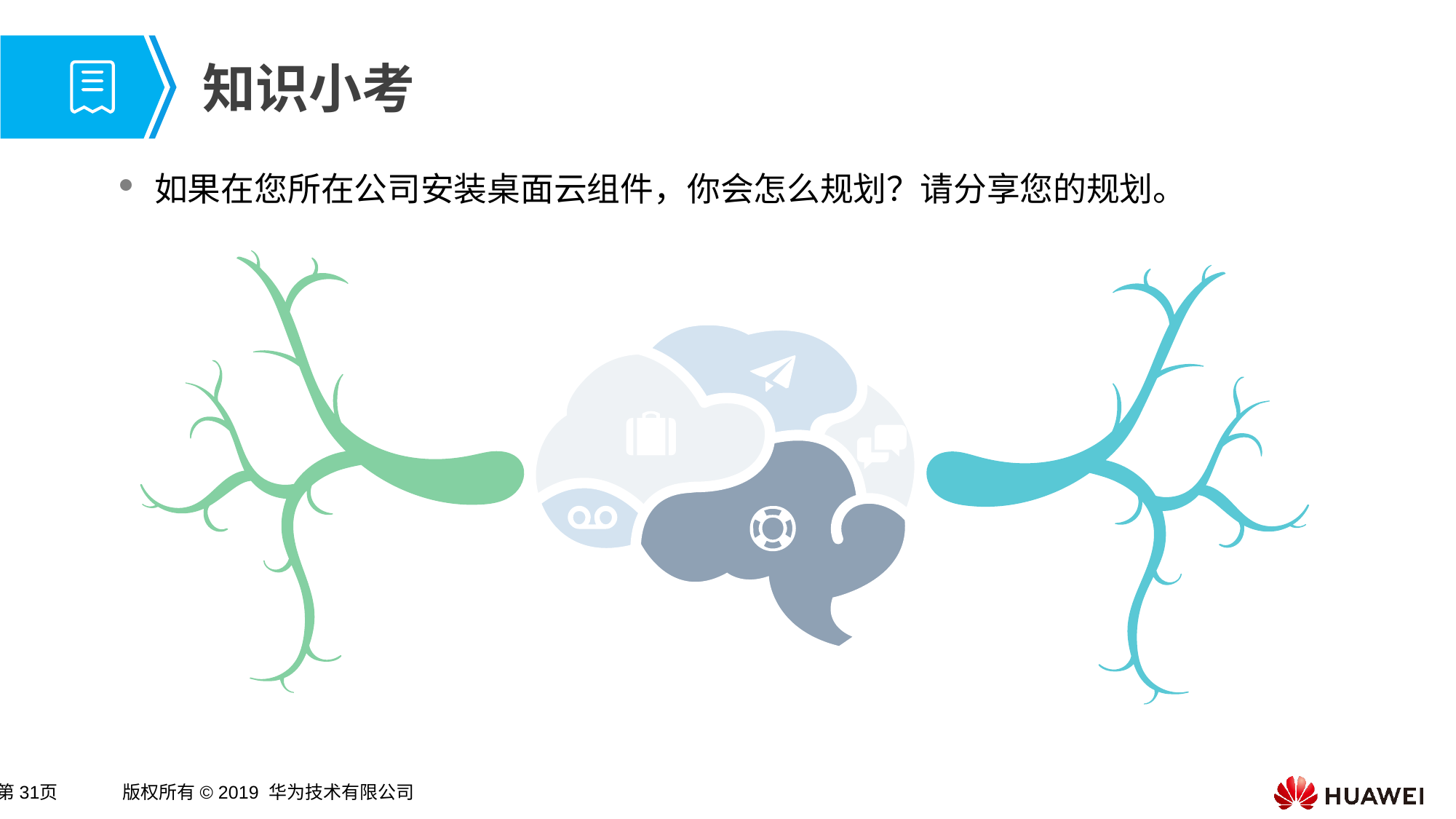

# 知识小考
如果在您所在公司安装桌面云组件，你会怎么规划？请分享您的规划。